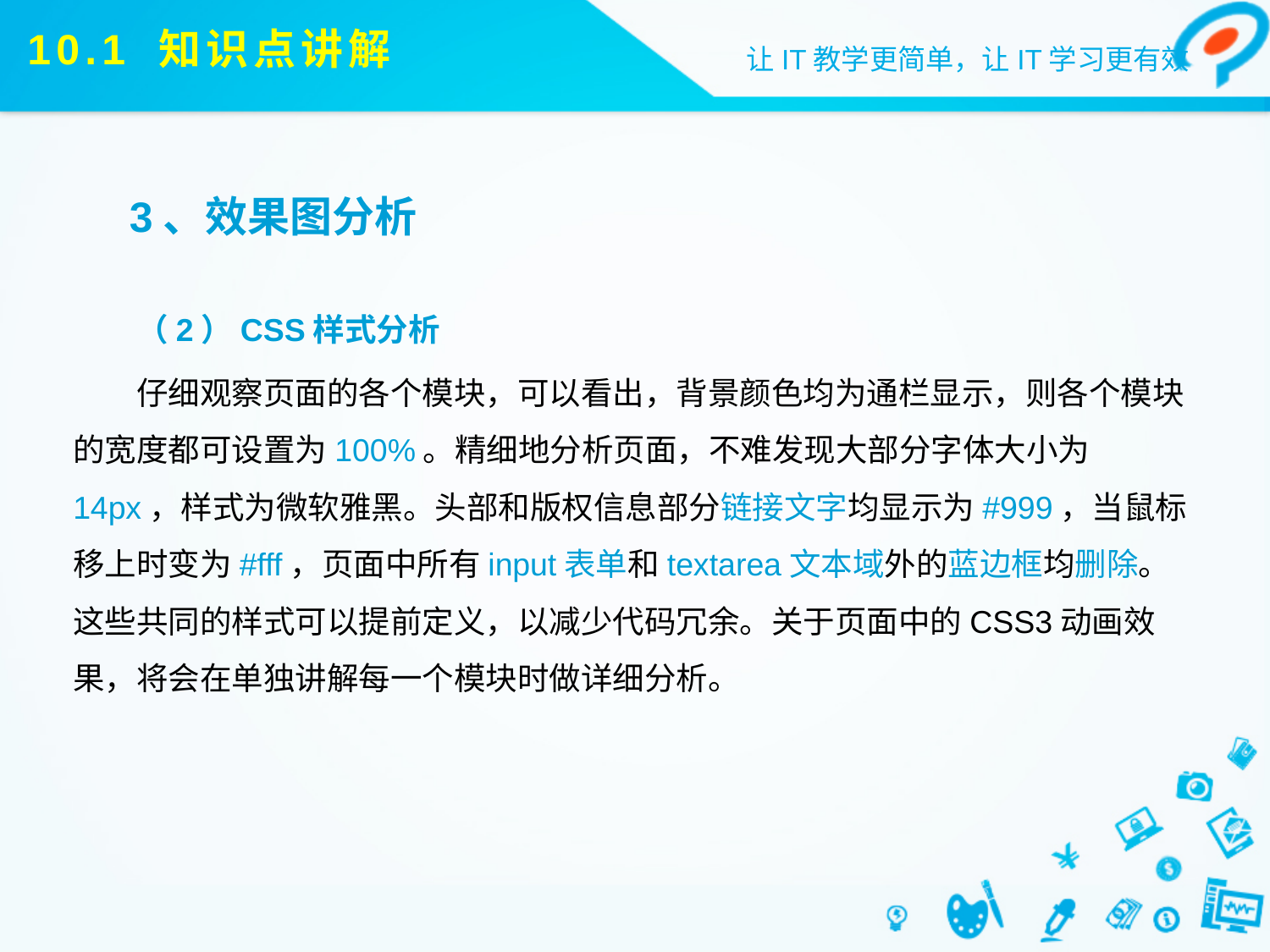

# 10.1 知识点讲解
3、效果图分析
（2）CSS样式分析
仔细观察页面的各个模块，可以看出，背景颜色均为通栏显示，则各个模块的宽度都可设置为100%。精细地分析页面，不难发现大部分字体大小为14px，样式为微软雅黑。头部和版权信息部分链接文字均显示为#999，当鼠标移上时变为#fff，页面中所有input表单和textarea文本域外的蓝边框均删除。这些共同的样式可以提前定义，以减少代码冗余。关于页面中的CSS3动画效果，将会在单独讲解每一个模块时做详细分析。